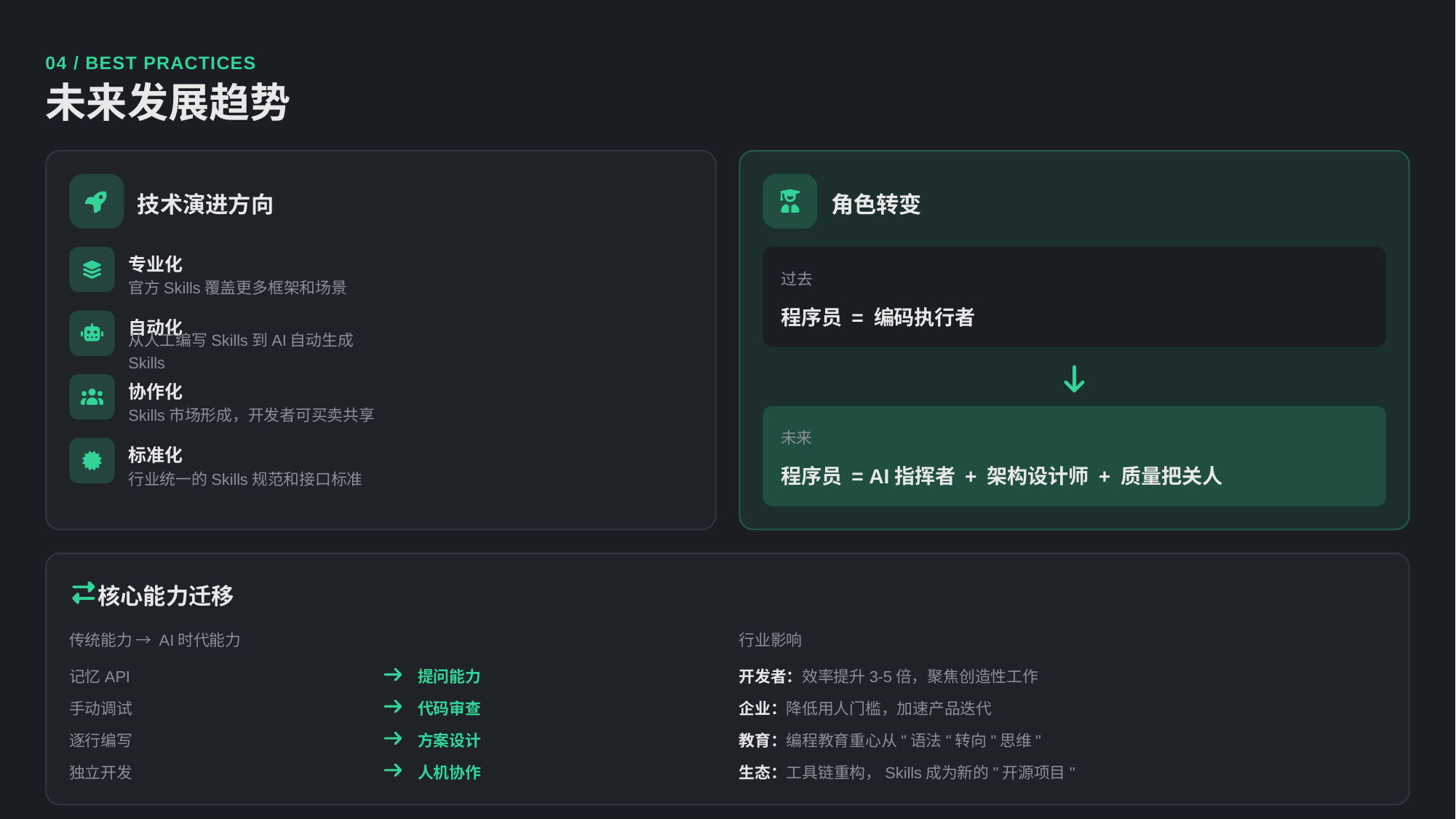

04 / BEST PRACTICES
未来发展趋势

技术演进方向
角色转变

专业化

过去
官方Skills覆盖更多框架和场景
程序员 = 编码执行者

自动化

从人工编写Skills到AI自动生成Skills

协作化

Skills市场形成，开发者可买卖共享

未来

标准化

程序员 = AI指挥者 + 架构设计师 + 质量把关人
行业统一的Skills规范和接口标准

核心能力迁移

传统能力 → AI时代能力
行业影响
记忆API
提问能力
开发者：效率提升3-5倍，聚焦创造性工作

手动调试
代码审查
企业：降低用人门槛，加速产品迭代

逐行编写
方案设计
教育：编程教育重心从"语法"转向"思维"

独立开发
人机协作
生态：工具链重构，Skills成为新的"开源项目"